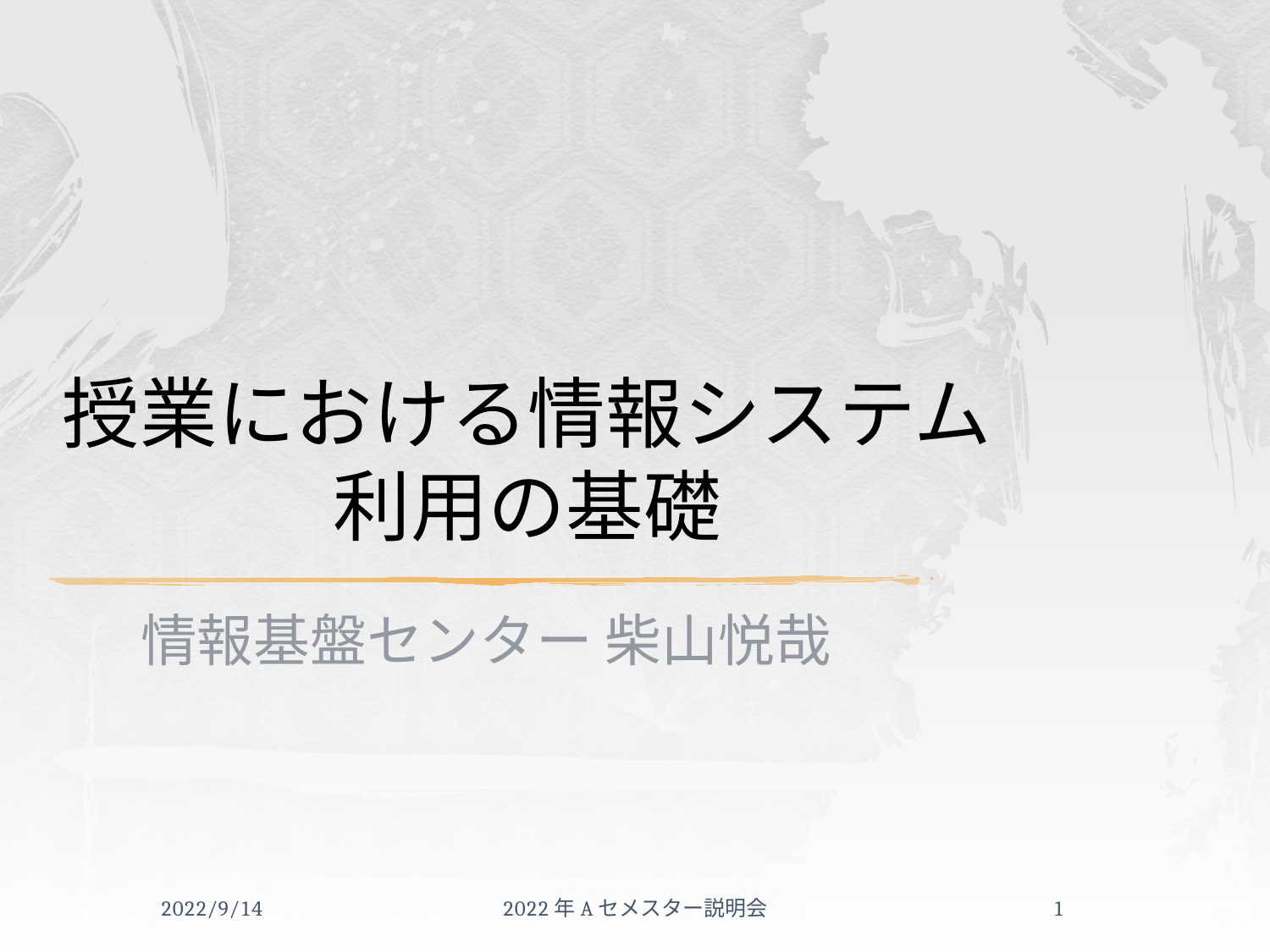

# 授業における情報システム利用の基礎
情報基盤センター 柴山悦哉
2022/9/14
2022年Aセメスター説明会
1